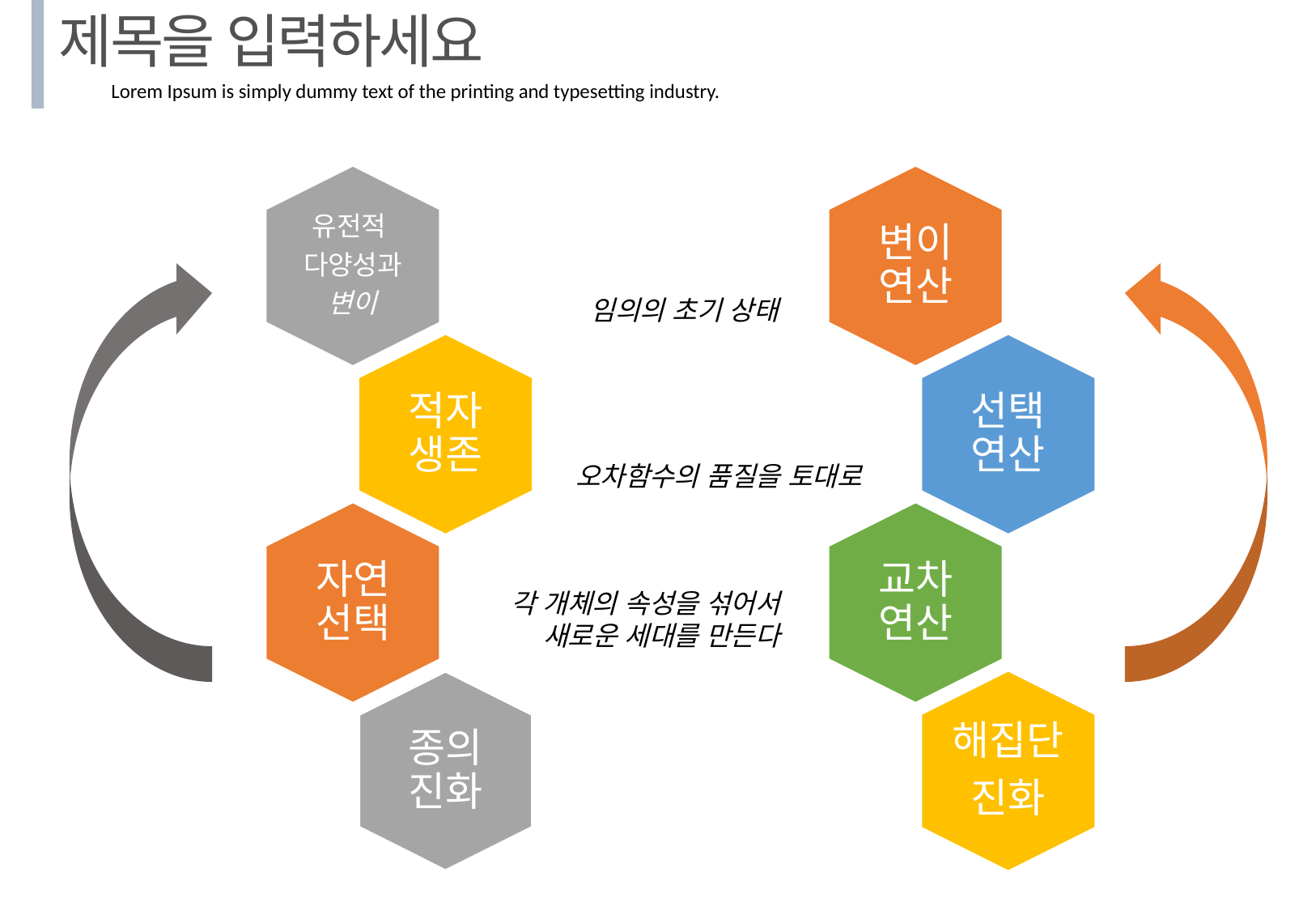

제목을 입력하세요
Lorem Ipsum is simply dummy text of the printing and typesetting industry.
변이 연산
유전적
다양성과
변이
적자 생존
선택 연산
교차 연산
자연 선택
종의 진화
해집단
진화

임의의 초기 상태
오차함수의 품질을 토대로
각 개체의 속성을 섞어서
새로운 세대를 만든다